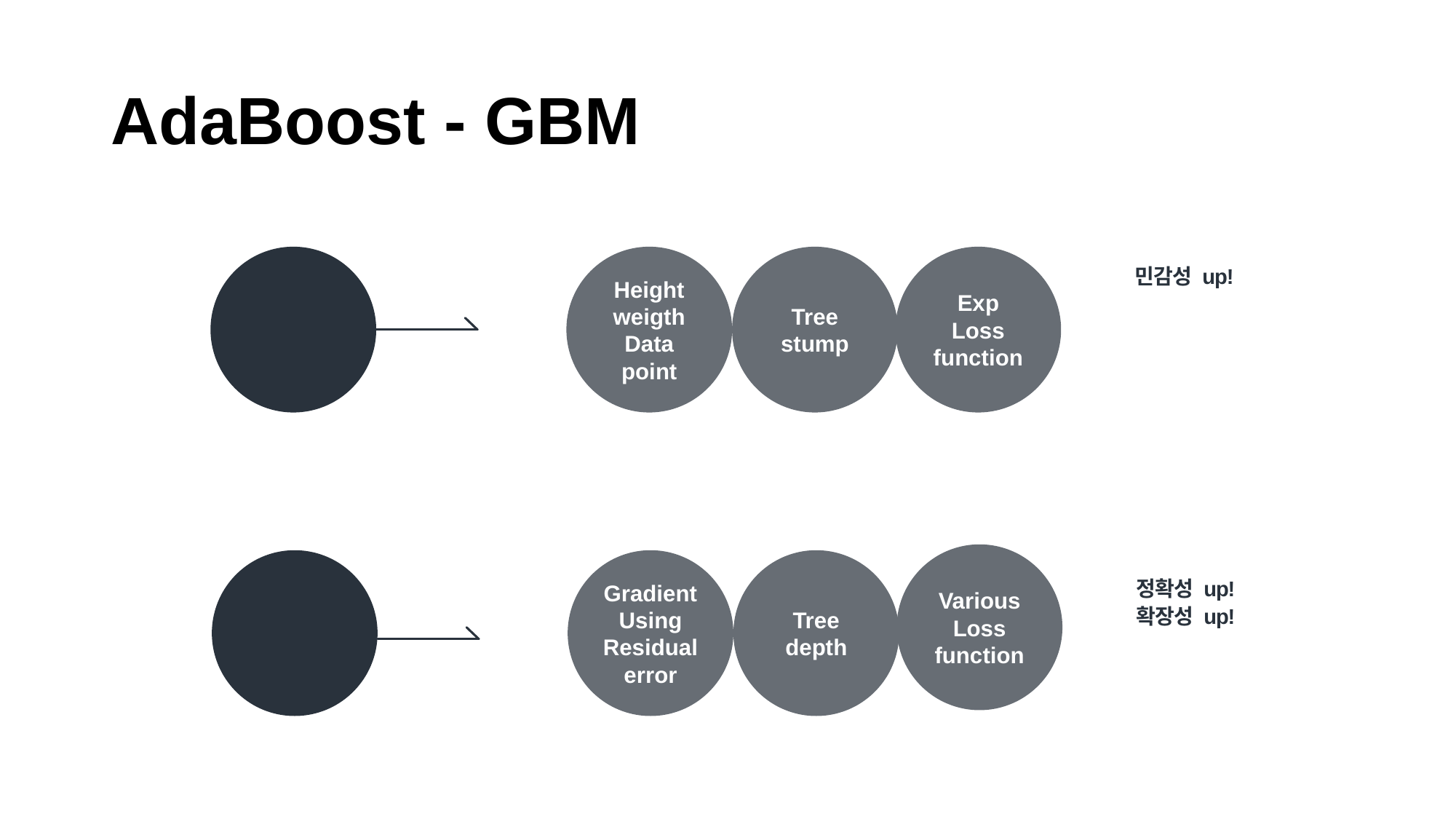

# AdaBoost - GBM

Height weigth
Data point
Tree stump
Exp
Loss function
민감성 up!

Adaboost
Various
Loss
function

Gradient
Using
Residual error
Tree
depth
정확성 up!
확장성 up!

GBM